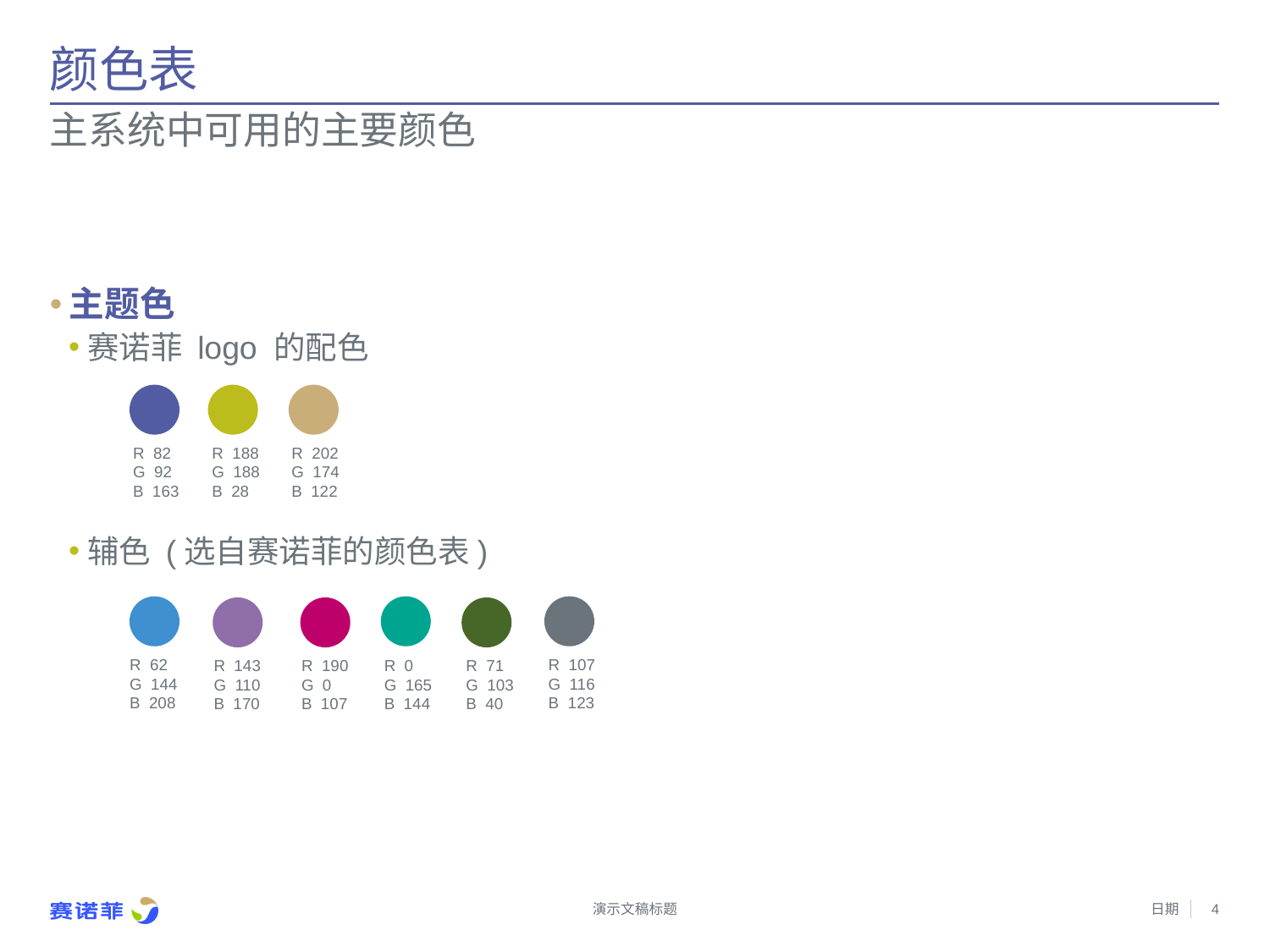

# 颜色表
主系统中可用的主要颜色
主题色
赛诺菲 logo 的配色

辅色 (选自赛诺菲的颜色表)

R  82
G  92
B  163
R  188
G  188
B  28
R  202
G  174
B  122

R  107
G  116
B  123
R  62
G  144
B  208
R  0
G  165
B  144
R  71
G  103
B  40
R  143
G  110
B  170
R  190
G  0
B  107
演示文稿标题
日期
4